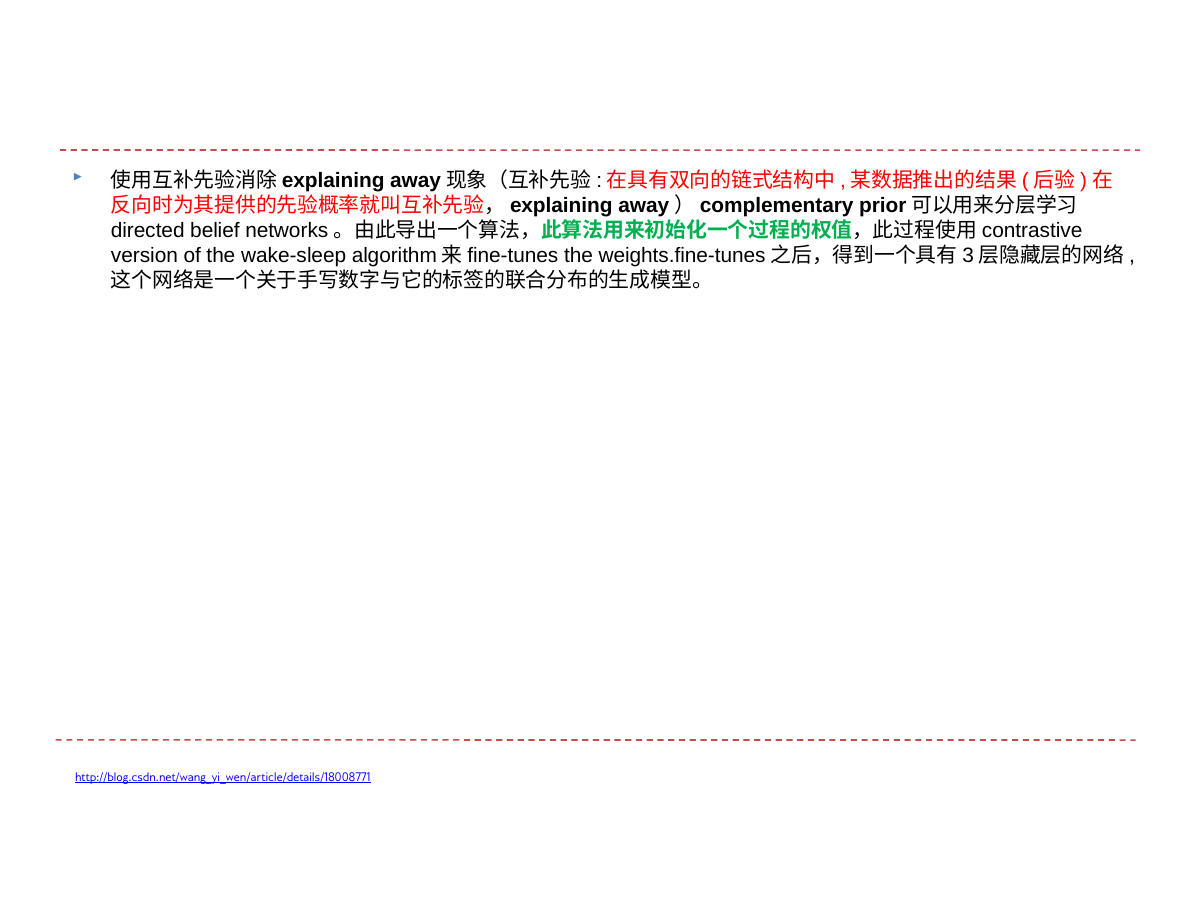

#
使用互补先验消除explaining away现象（互补先验:在具有双向的链式结构中,某数据推出的结果(后验)在反向时为其提供的先验概率就叫互补先验，explaining away）complementary prior可以用来分层学习directed belief networks。由此导出一个算法，此算法用来初始化一个过程的权值，此过程使用contrastive version of the wake-sleep algorithm来fine-tunes the weights.fine-tunes之后，得到一个具有3层隐藏层的网络,这个网络是一个关于手写数字与它的标签的联合分布的生成模型。
http://blog.csdn.net/wang_yi_wen/article/details/18008771